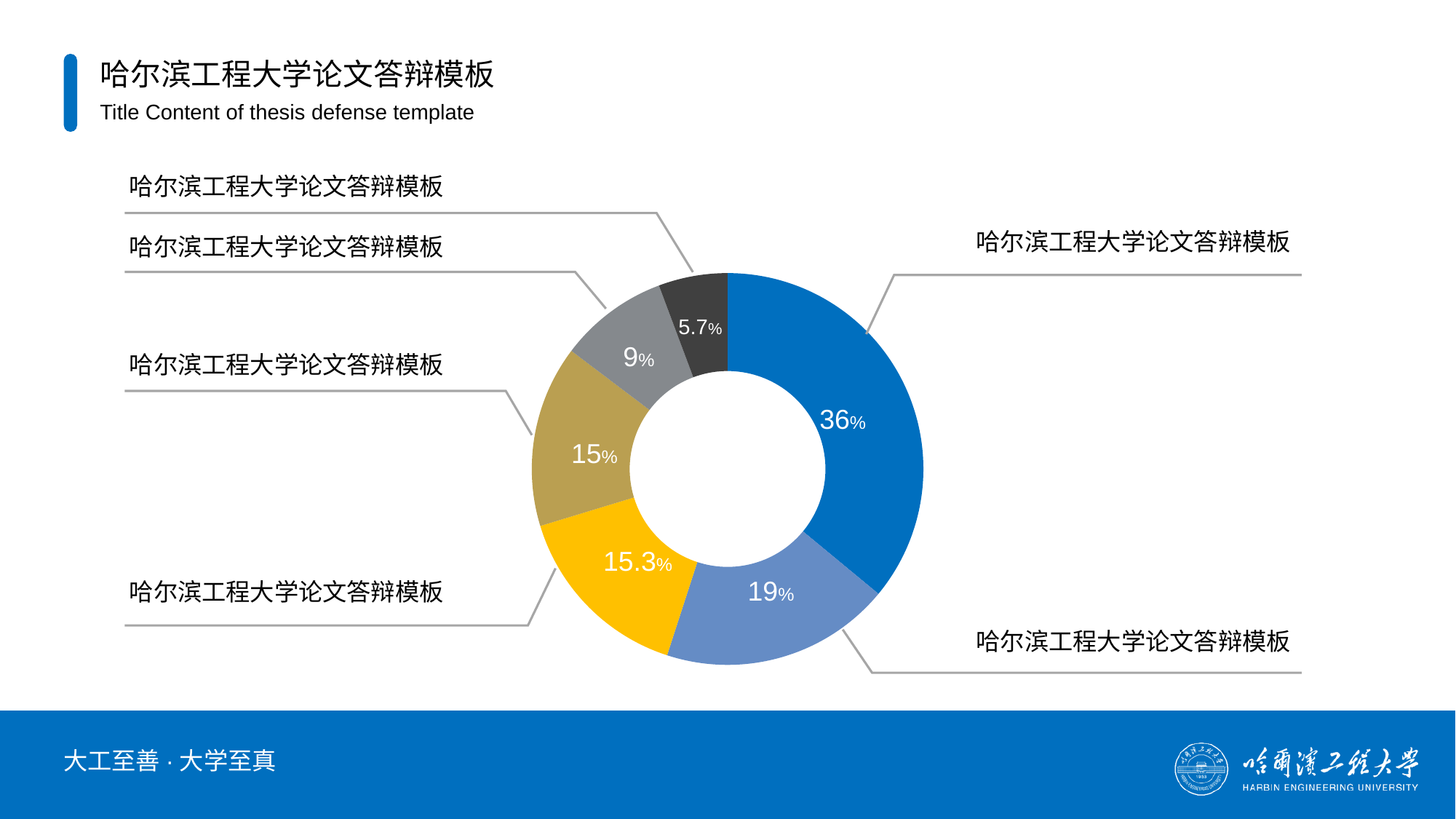

哈尔滨工程大学论文答辩模板
Title Content of thesis defense template

哈尔滨工程大学论文答辩模板

哈尔滨工程大学论文答辩模板
哈尔滨工程大学论文答辩模板

### Chart

| Category |  |
|---|---|

5.7%
9%
哈尔滨工程大学论文答辩模板

36%
15%
15.3%
19%

哈尔滨工程大学论文答辩模板
哈尔滨工程大学论文答辩模板